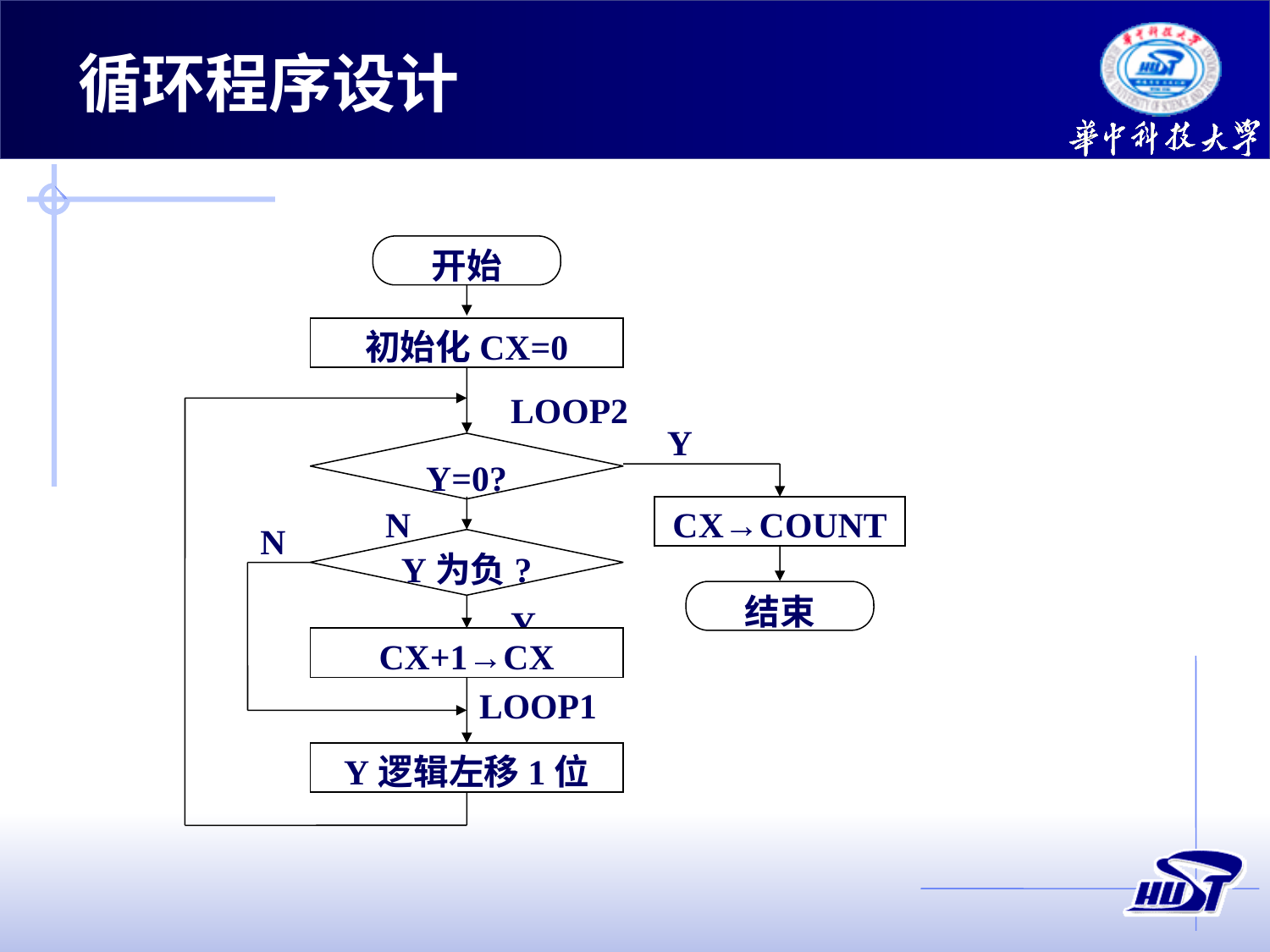

循环程序设计
开始

初始化CX=0

LOOP2

Y

Y=0?

N

CX→COUNT

N

Y为负?

结束

Y

CX+1→CX

LOOP1

Y逻辑左移1位